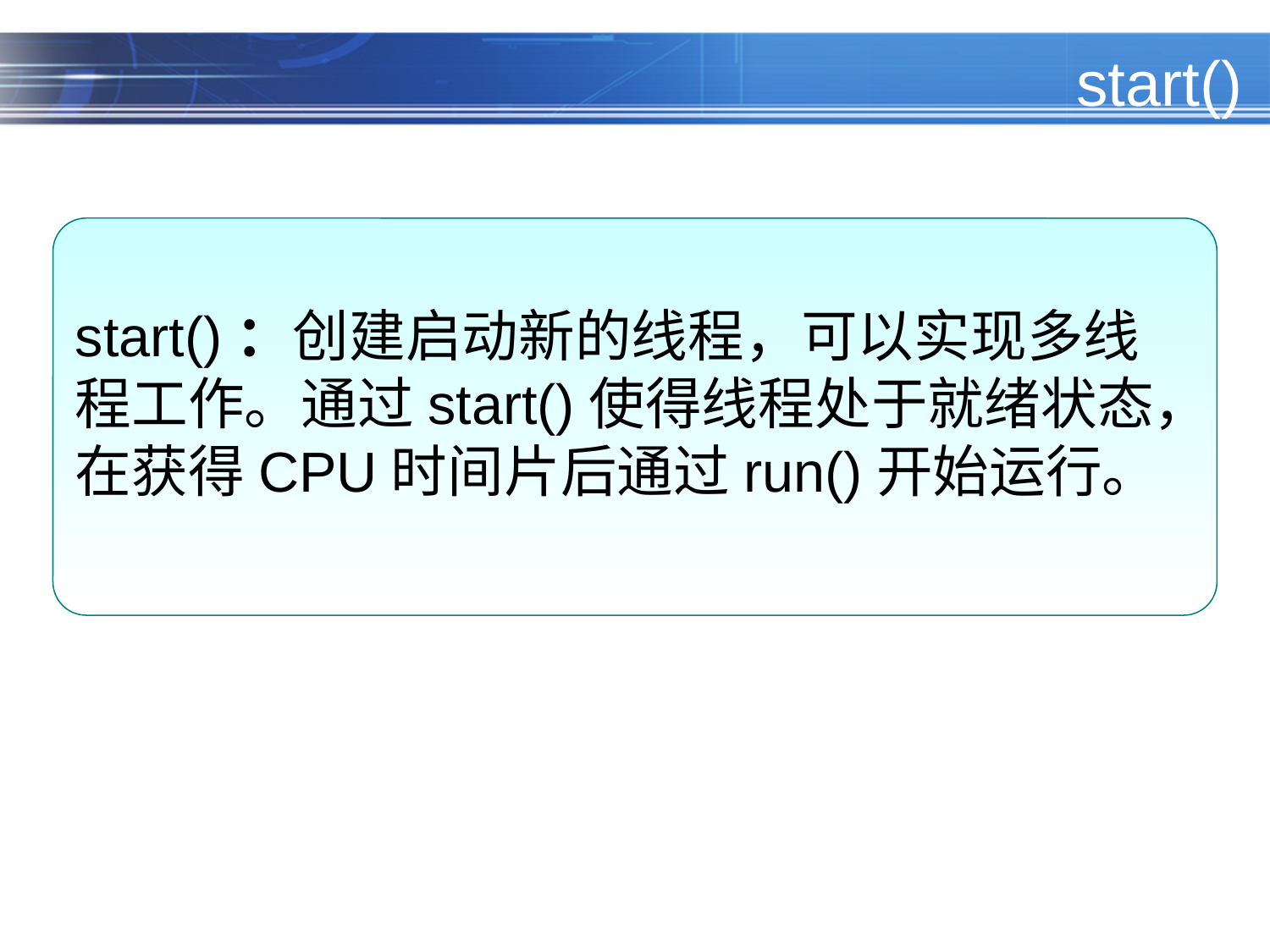

# start()

start()：创建启动新的线程，可以实现多线程工作。通过start()使得线程处于就绪状态，在获得CPU时间片后通过run()开始运行。